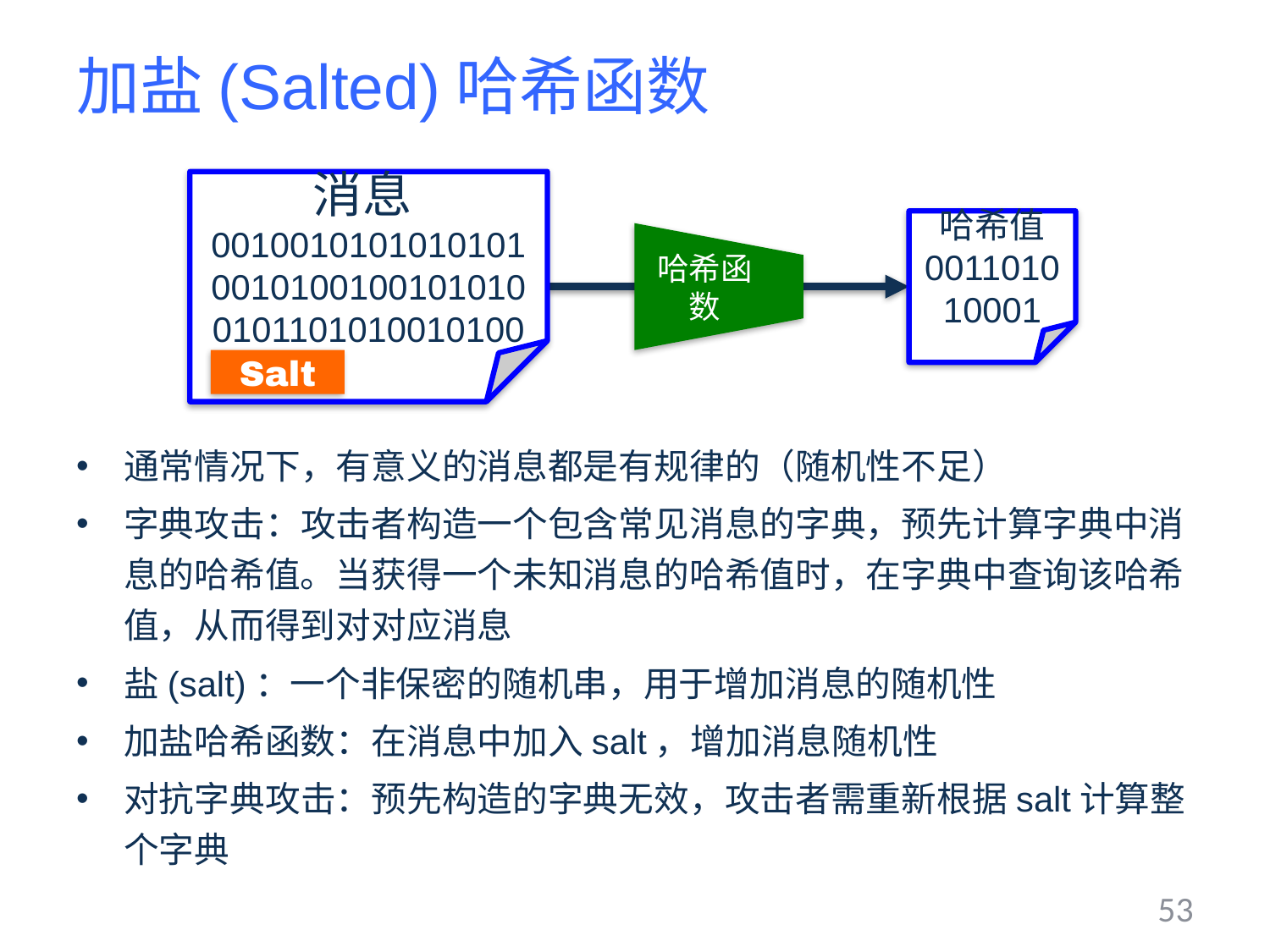

# 加盐(Salted)哈希函数
消息001001010101010100101001001010100101101010010100
哈希函数
哈希值
001101010001
Salt
通常情况下，有意义的消息都是有规律的（随机性不足）
字典攻击：攻击者构造一个包含常见消息的字典，预先计算字典中消息的哈希值。当获得一个未知消息的哈希值时，在字典中查询该哈希值，从而得到对对应消息
盐(salt)：一个非保密的随机串，用于增加消息的随机性
加盐哈希函数：在消息中加入salt，增加消息随机性
对抗字典攻击：预先构造的字典无效，攻击者需重新根据salt计算整个字典

53